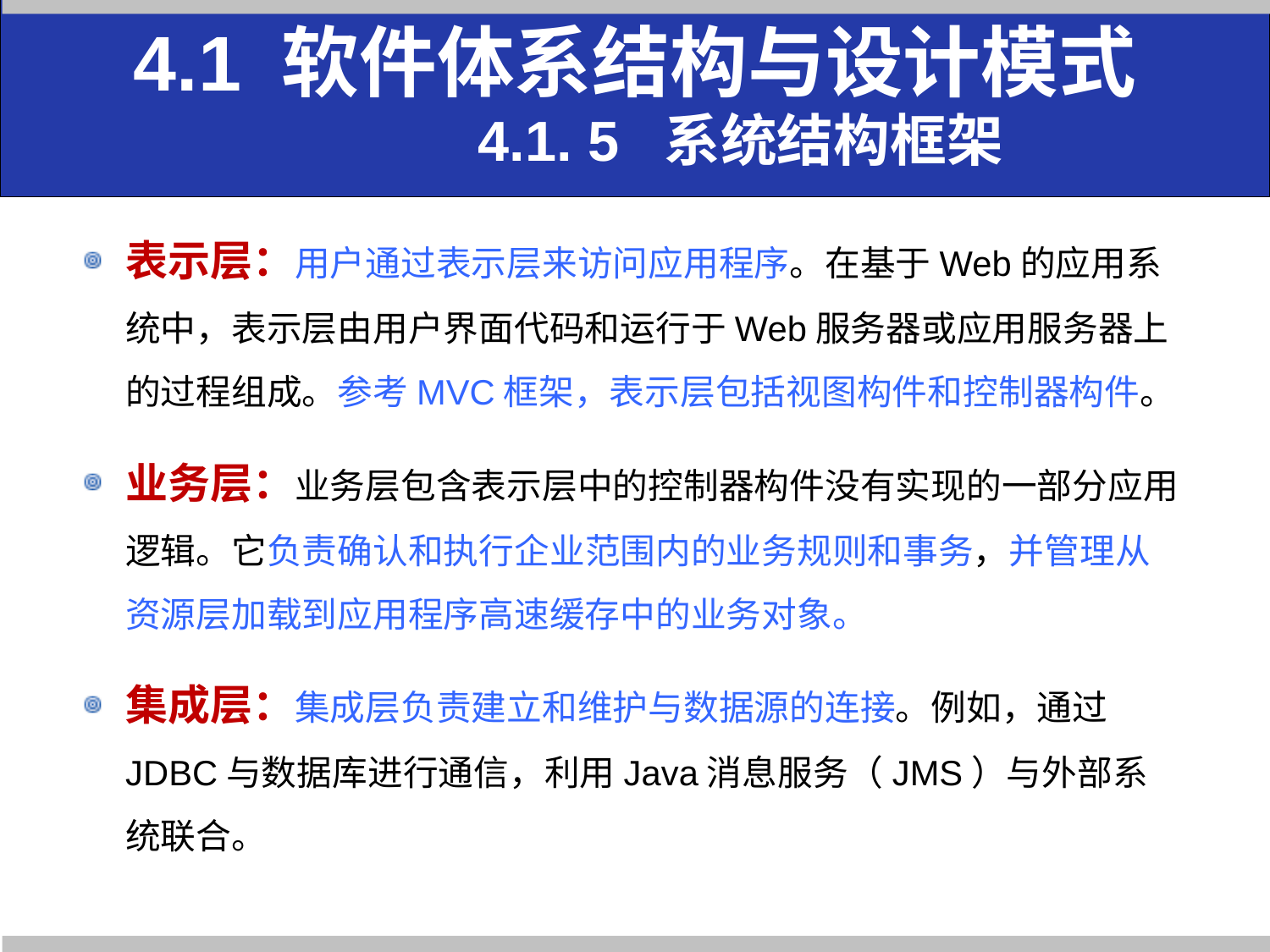

4.1 软件体系结构与设计模式
           4.1. 5  系统结构框架
表示层：用户通过表示层来访问应用程序。在基于Web的应用系统中，表示层由用户界面代码和运行于Web服务器或应用服务器上的过程组成。参考MVC框架，表示层包括视图构件和控制器构件。
业务层：业务层包含表示层中的控制器构件没有实现的一部分应用逻辑。它负责确认和执行企业范围内的业务规则和事务，并管理从资源层加载到应用程序高速缓存中的业务对象。
集成层：集成层负责建立和维护与数据源的连接。例如，通过JDBC与数据库进行通信，利用Java消息服务（JMS）与外部系统联合。
443